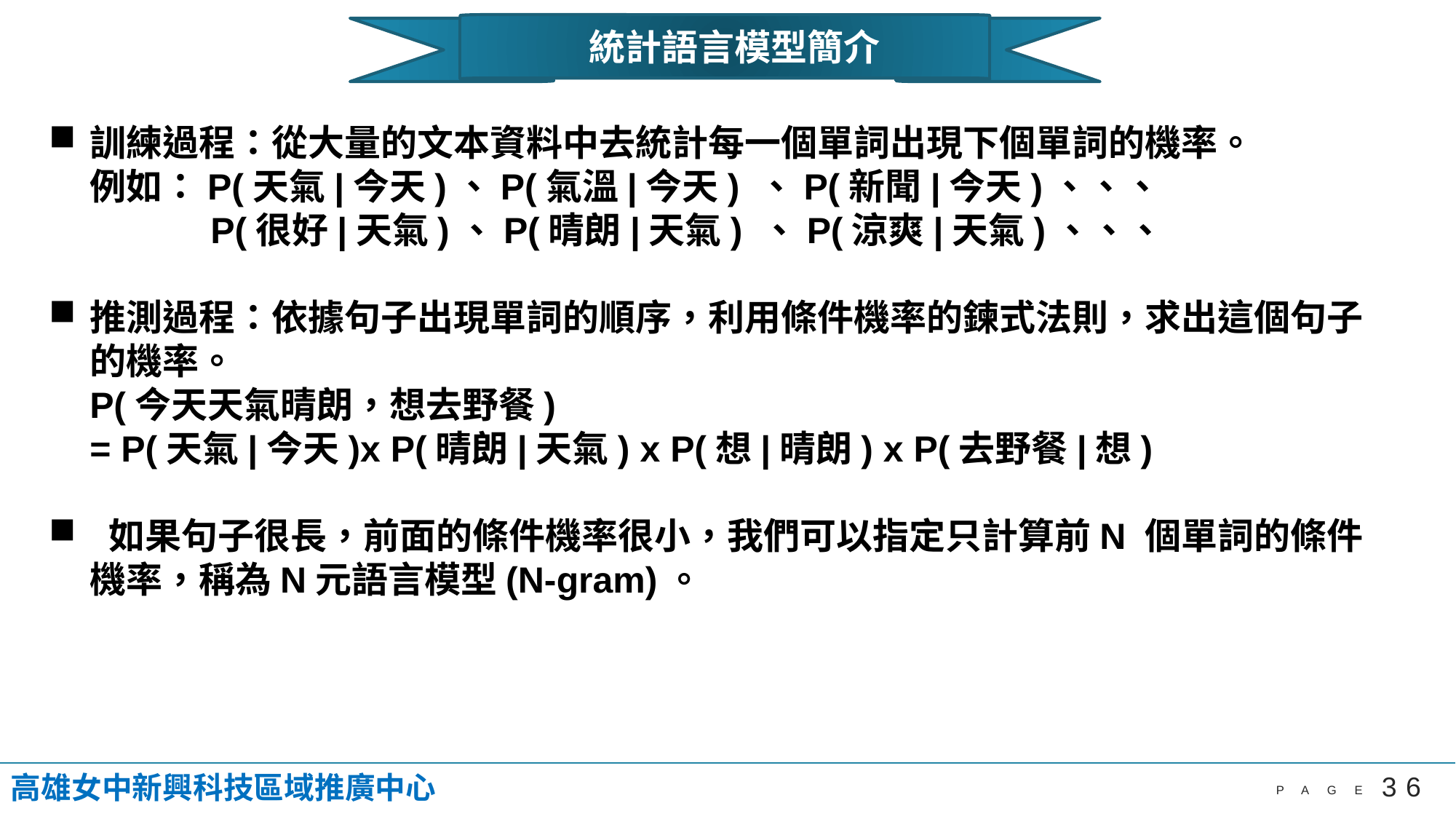

統計語言模型簡介
訓練過程：從大量的文本資料中去統計每一個單詞出現下個單詞的機率。
例如：P(天氣|今天)、P(氣溫|今天) 、P(新聞|今天)、、、
           P(很好|天氣)、P(晴朗|天氣) 、P(涼爽|天氣)、、、

推測過程：依據句子出現單詞的順序，利用條件機率的鍊式法則，求出這個句子的機率。
P(今天天氣晴朗，想去野餐)
= P(天氣|今天)x P(晴朗|天氣) x P(想|晴朗) x P(去野餐|想)

 如果句子很長，前面的條件機率很小，我們可以指定只計算前N 個單詞的條件機率，稱為N元語言模型(N-gram)。

高雄女中新興科技區域推廣中心